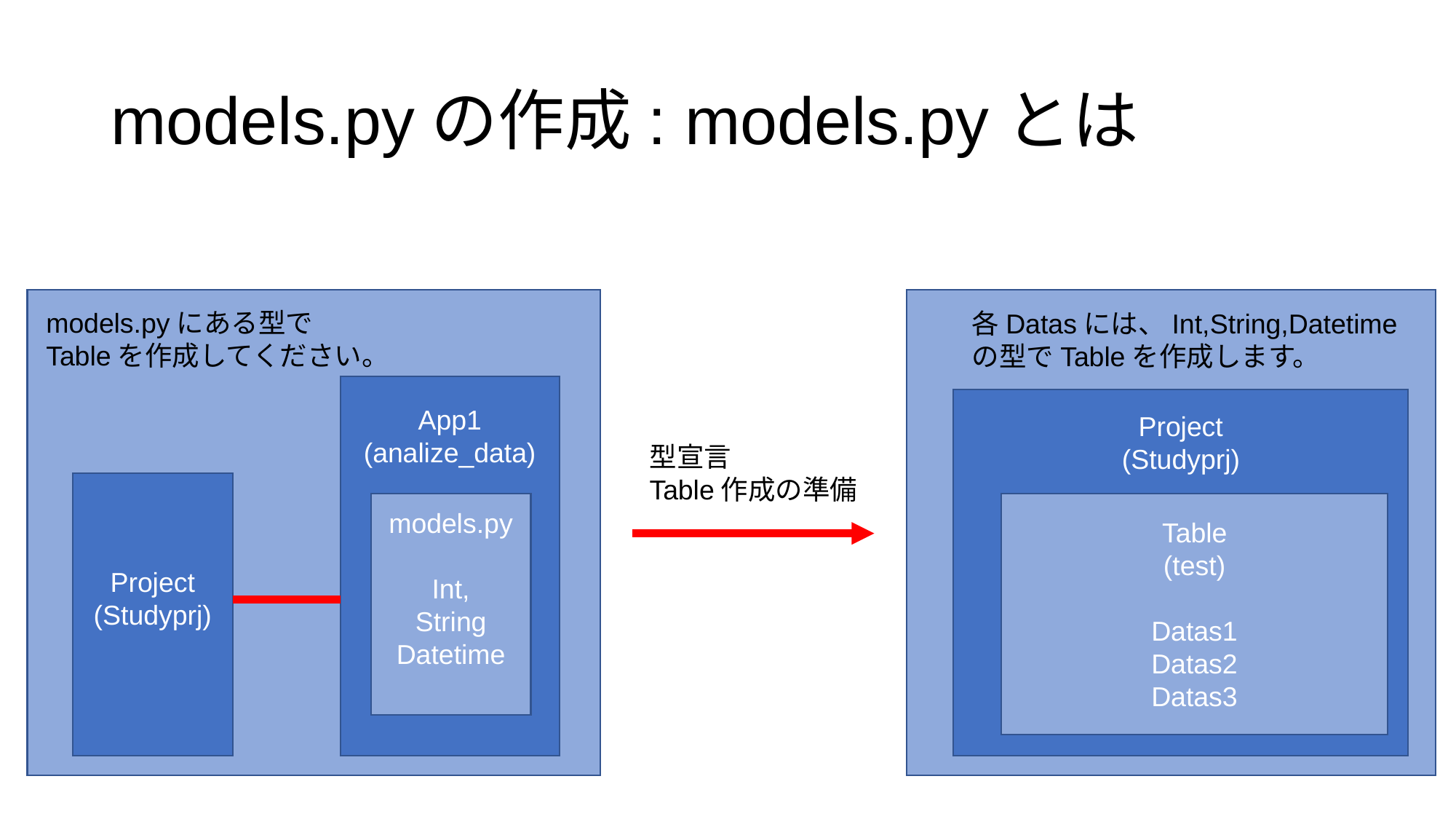

# models.pyの作成: models.pyとは

models.pyにある型で
Tableを作成してください。
各Datasには、Int,String,Datetime
の型でTableを作成します。
App1
(analize_data)

Project
(Studyprj)

型宣言
Table作成の準備
Project
(Studyprj)

Table
(test)

Datas1
Datas2
Datas3
models.py

Int,
String
Datetime